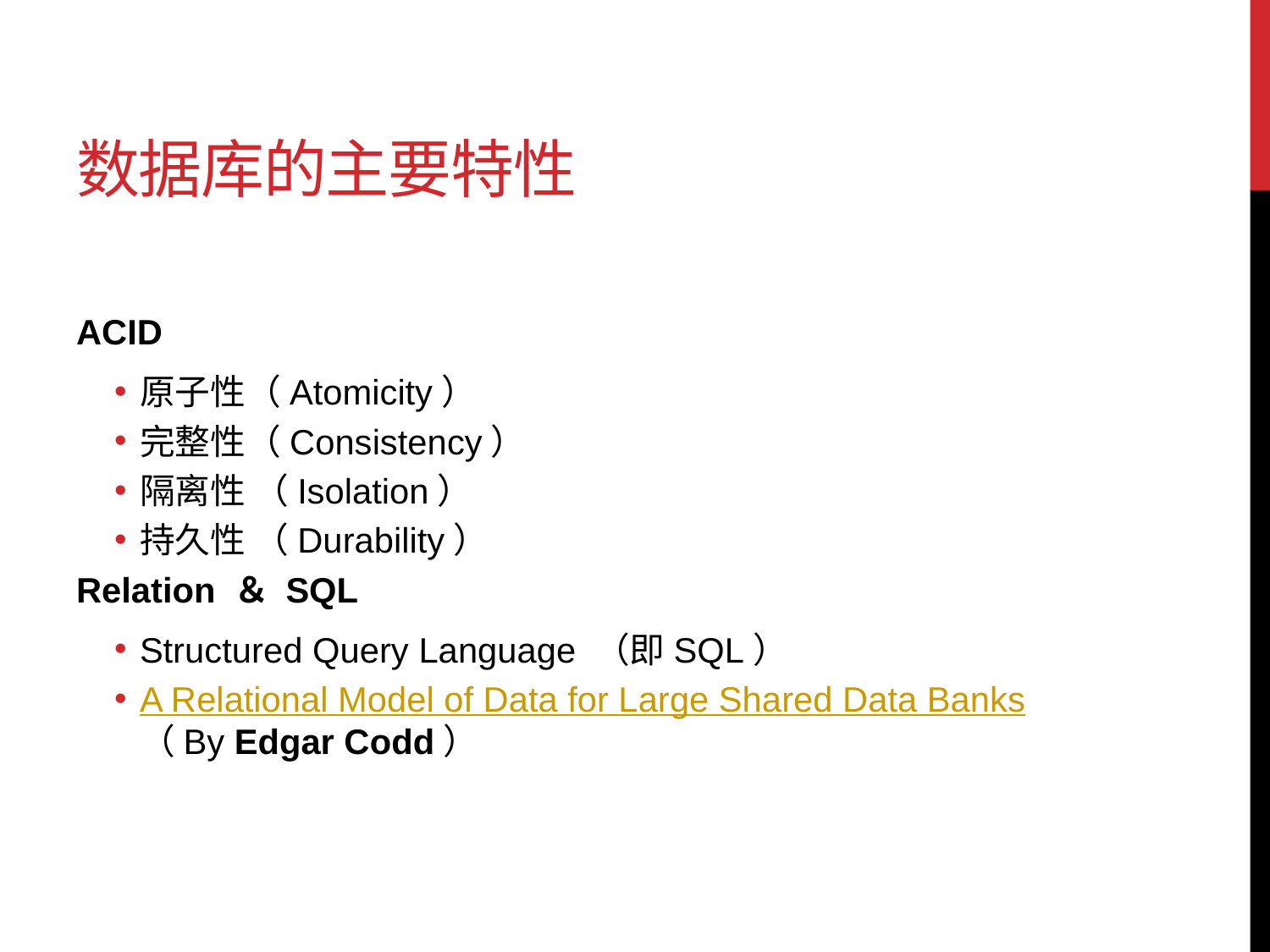

# 数据库的主要特性

ACID
原子性（Atomicity）
完整性（Consistency）
隔离性 （Isolation）
持久性 （Durability）
Relation ＆ SQL
Structured Query Language （即SQL）
A Relational Model of Data for Large Shared Data Banks （By Edgar Codd）